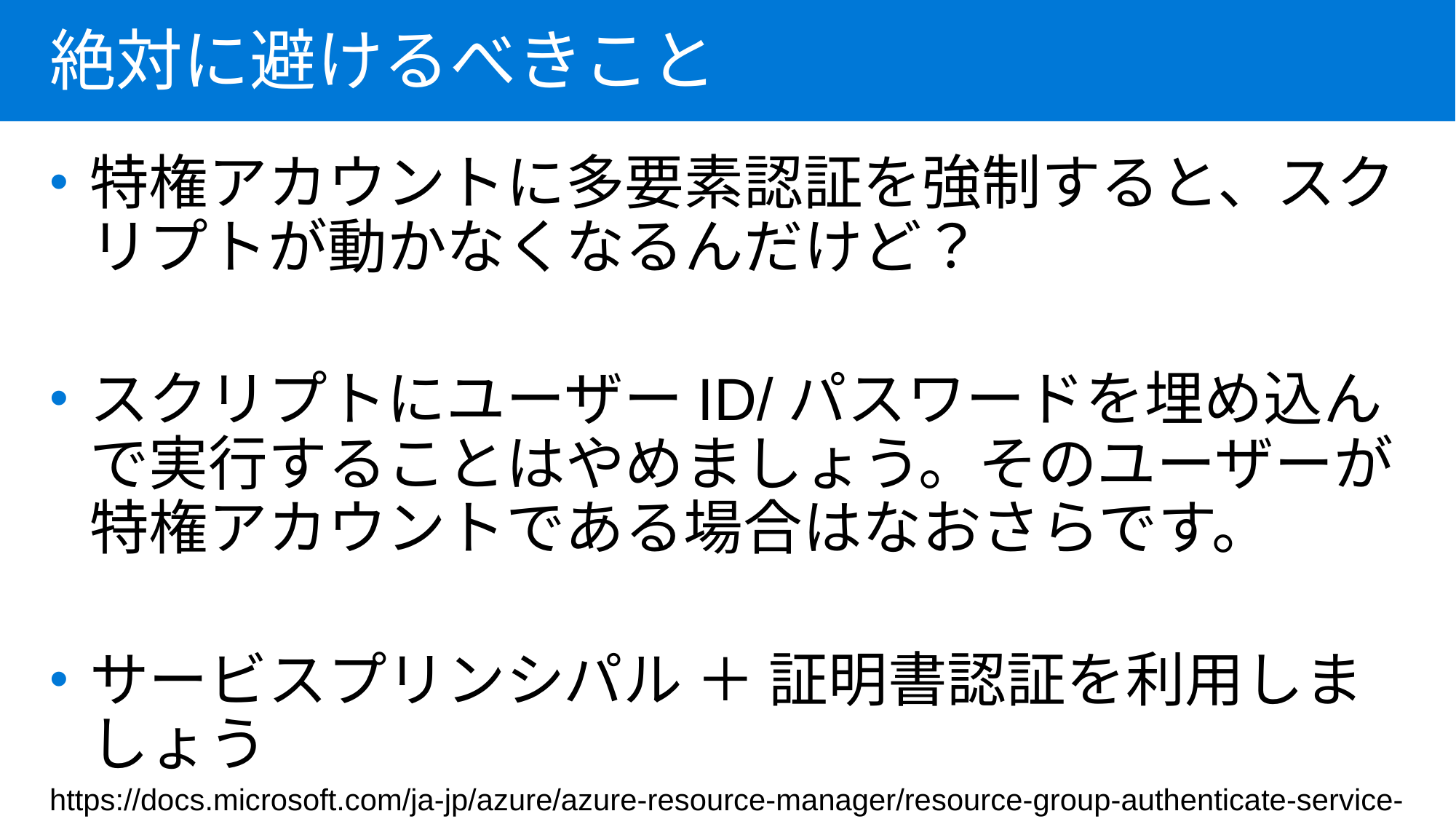

絶対に避けるべきこと
特権アカウントに多要素認証を強制すると、スクリプトが動かなくなるんだけど？

スクリプトにユーザーID/パスワードを埋め込んで実行することはやめましょう。そのユーザーが特権アカウントである場合はなおさらです。

サービスプリンシパル ＋ 証明書認証を利用しましょう
https://docs.microsoft.com/ja-jp/azure/azure-resource-manager/resource-group-authenticate-service-principal